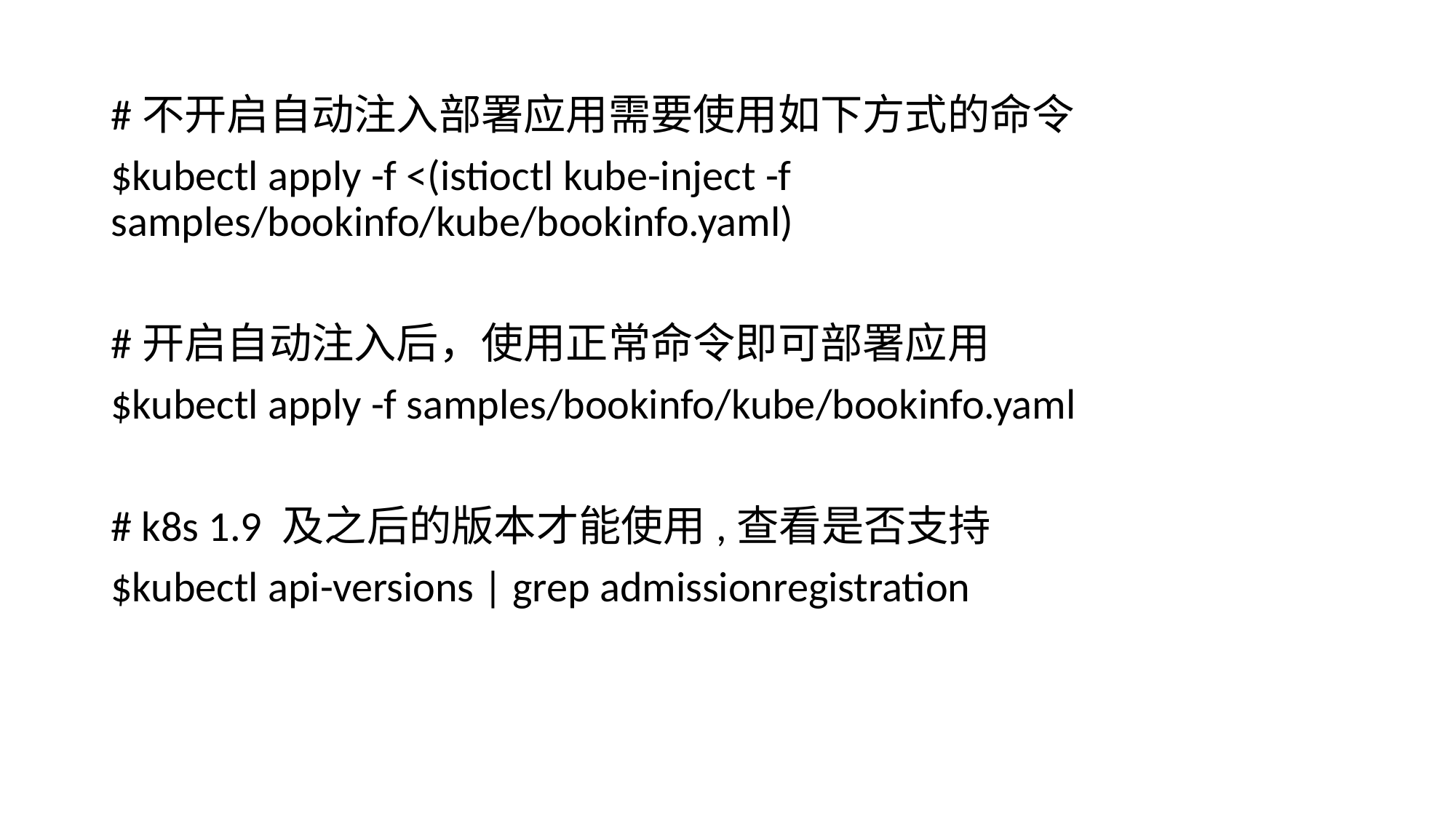

#不开启自动注入部署应用需要使用如下方式的命令
$kubectl apply -f <(istioctl kube-inject -f samples/bookinfo/kube/bookinfo.yaml)

#开启自动注入后，使用正常命令即可部署应用
$kubectl apply -f samples/bookinfo/kube/bookinfo.yaml

# k8s 1.9 及之后的版本才能使用,查看是否支持
$kubectl api-versions | grep admissionregistration